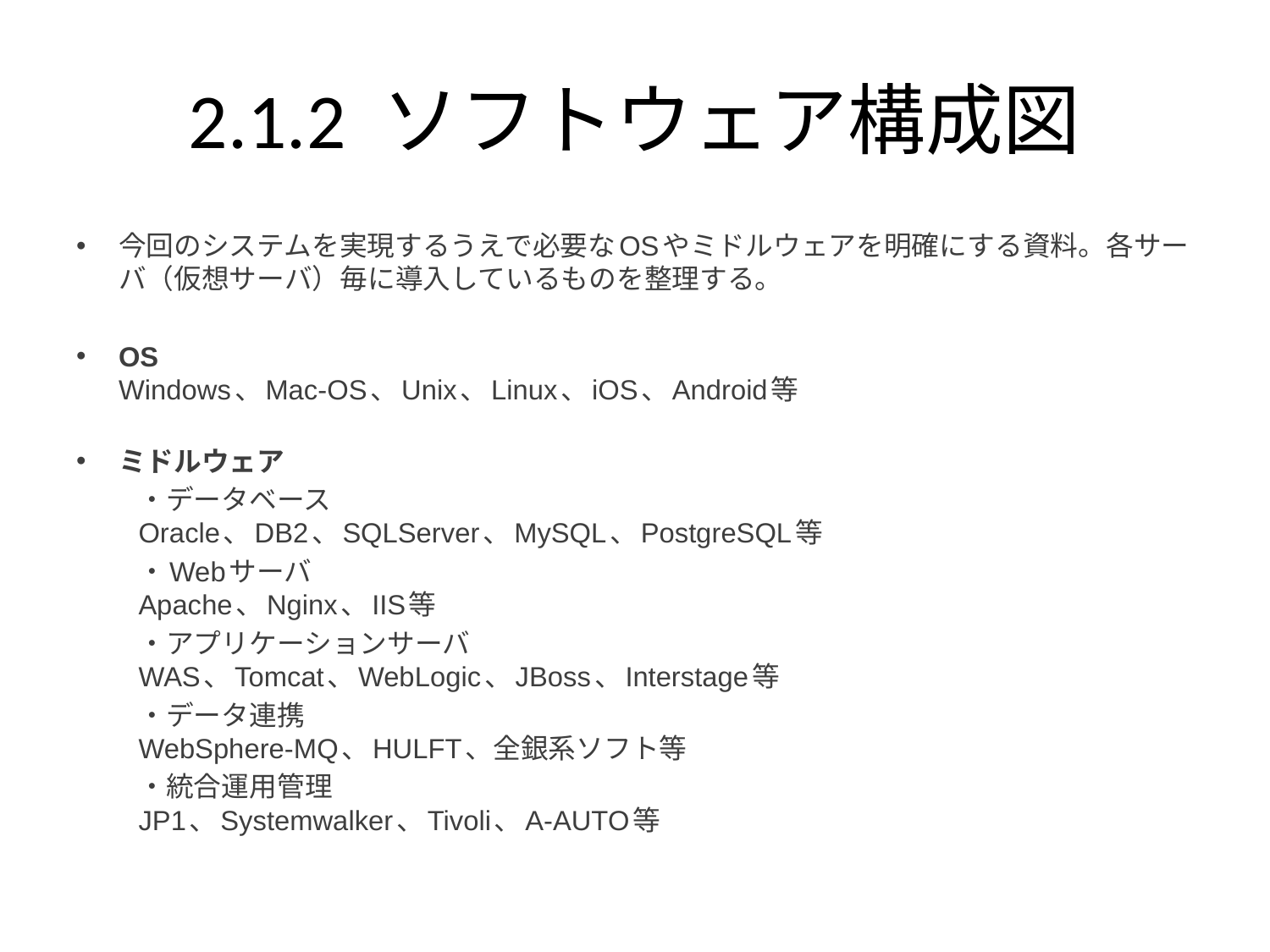

# 2.1.2 ソフトウェア構成図
今回のシステムを実現するうえで必要なOSやミドルウェアを明確にする資料。各サーバ（仮想サーバ）毎に導入しているものを整理する。

OS
Windows、Mac-OS、Unix、Linux、iOS、Android等
ミドルウェア
	・データベース
	Oracle、DB2、SQLServer、MySQL、PostgreSQL等
	・Webサーバ
	Apache、Nginx、IIS等
	・アプリケーションサーバ
	WAS、Tomcat、WebLogic、JBoss、Interstage等
	・データ連携
	WebSphere-MQ、HULFT、全銀系ソフト等
	・統合運用管理
	JP1、Systemwalker、Tivoli、A-AUTO等